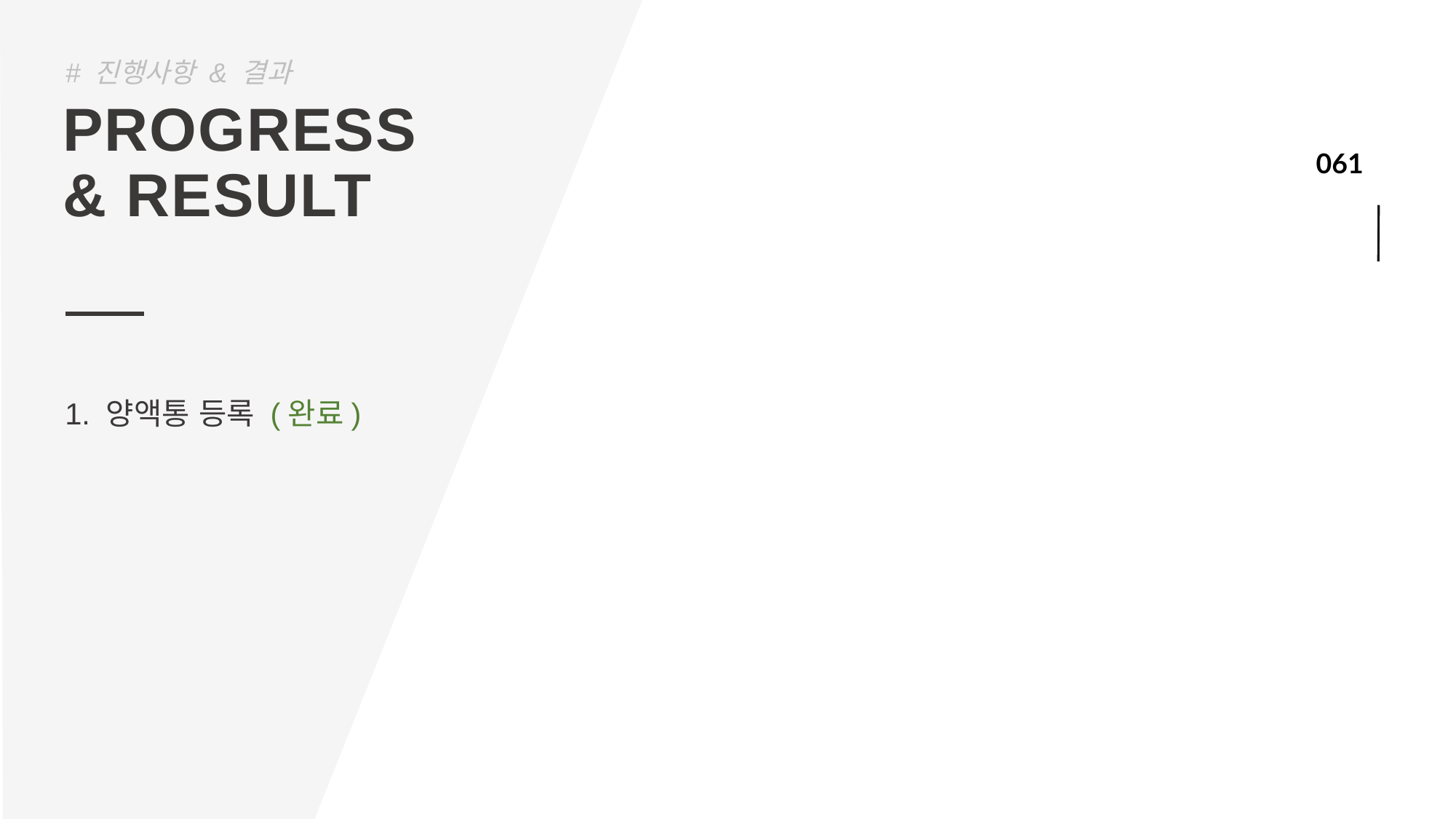

# 진행사항 & 결과
PROGRESS
& RESULT
양액통 등록 (완료)